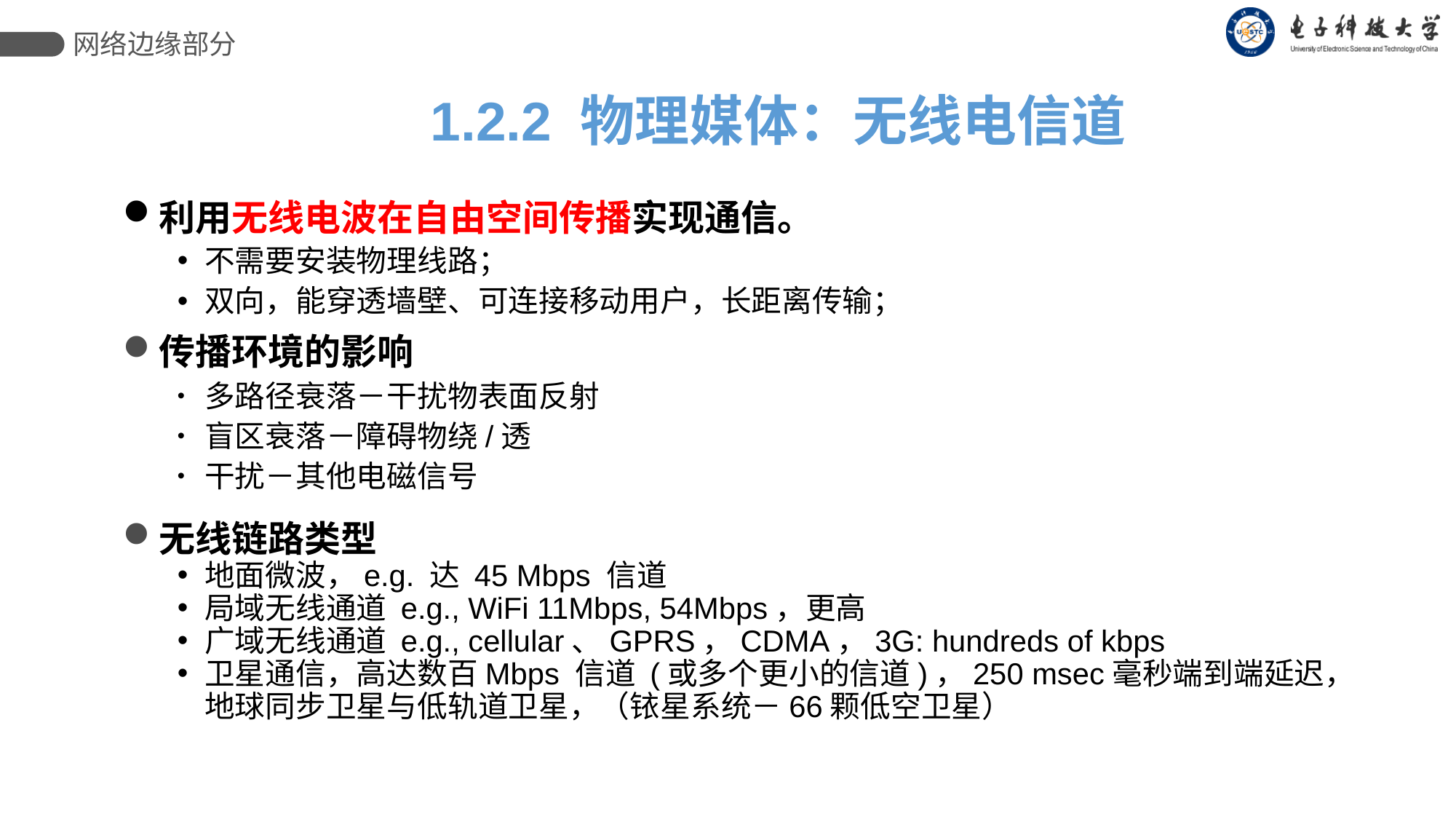

网络边缘部分

1.2.2 物理媒体：无线电信道
利用无线电波在自由空间传播实现通信。
不需要安装物理线路；
双向，能穿透墙壁、可连接移动用户，长距离传输；
传播环境的影响
多路径衰落－干扰物表面反射
盲区衰落－障碍物绕/透
干扰－其他电磁信号
无线链路类型
地面微波，e.g. 达 45 Mbps 信道
局域无线通道 e.g., WiFi 11Mbps, 54Mbps，更高
广域无线通道 e.g., cellular、GPRS，CDMA，3G: hundreds of kbps
卫星通信，高达数百Mbps 信道 (或多个更小的信道)，250 msec毫秒端到端延迟，地球同步卫星与低轨道卫星，（铱星系统－66颗低空卫星）